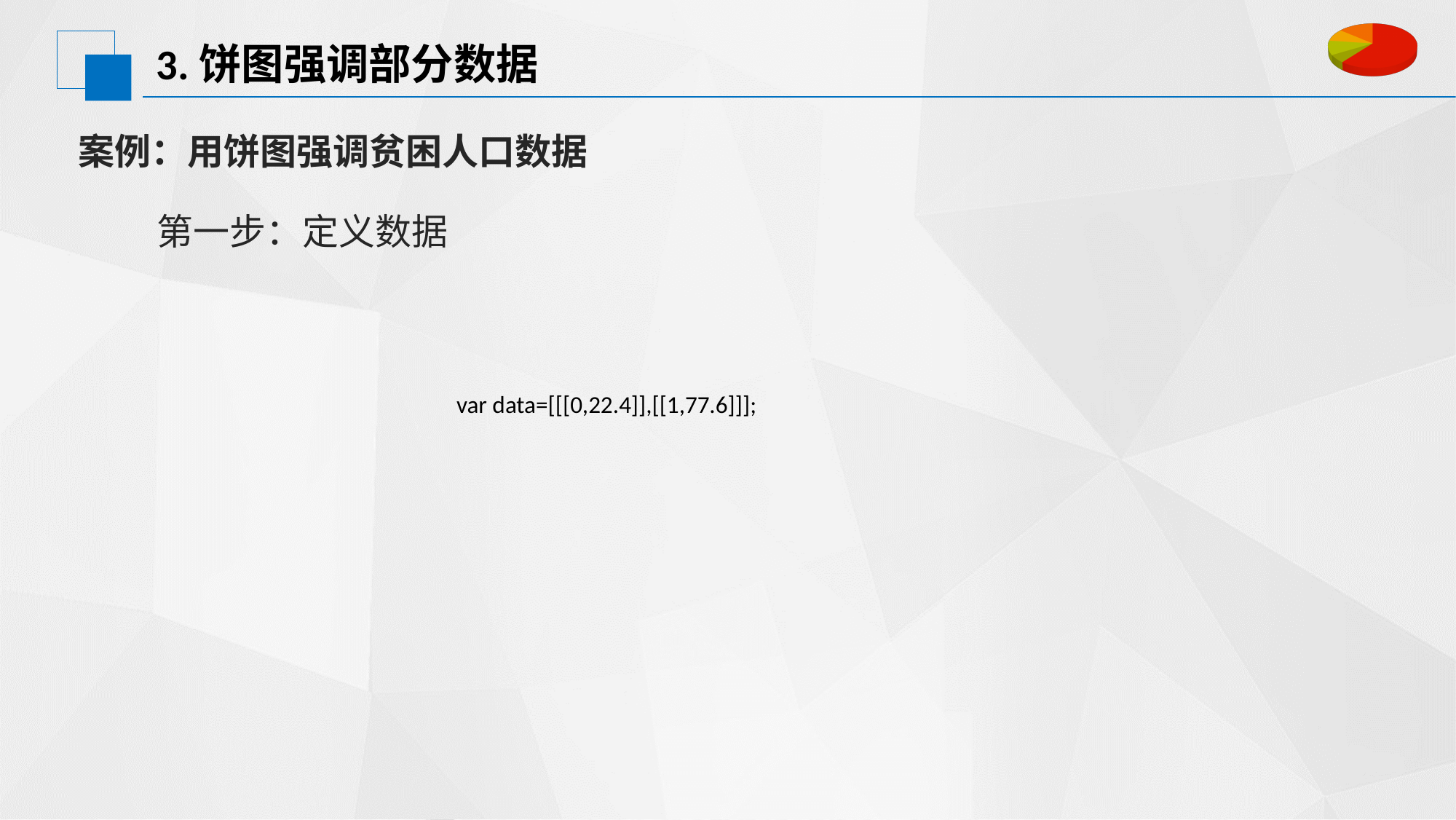

[unsupported chart]

# 3.饼图强调部分数据
案例：用饼图强调贫困人口数据
第一步：定义数据
	var data=[[[0,22.4]],[[1,77.6]]];